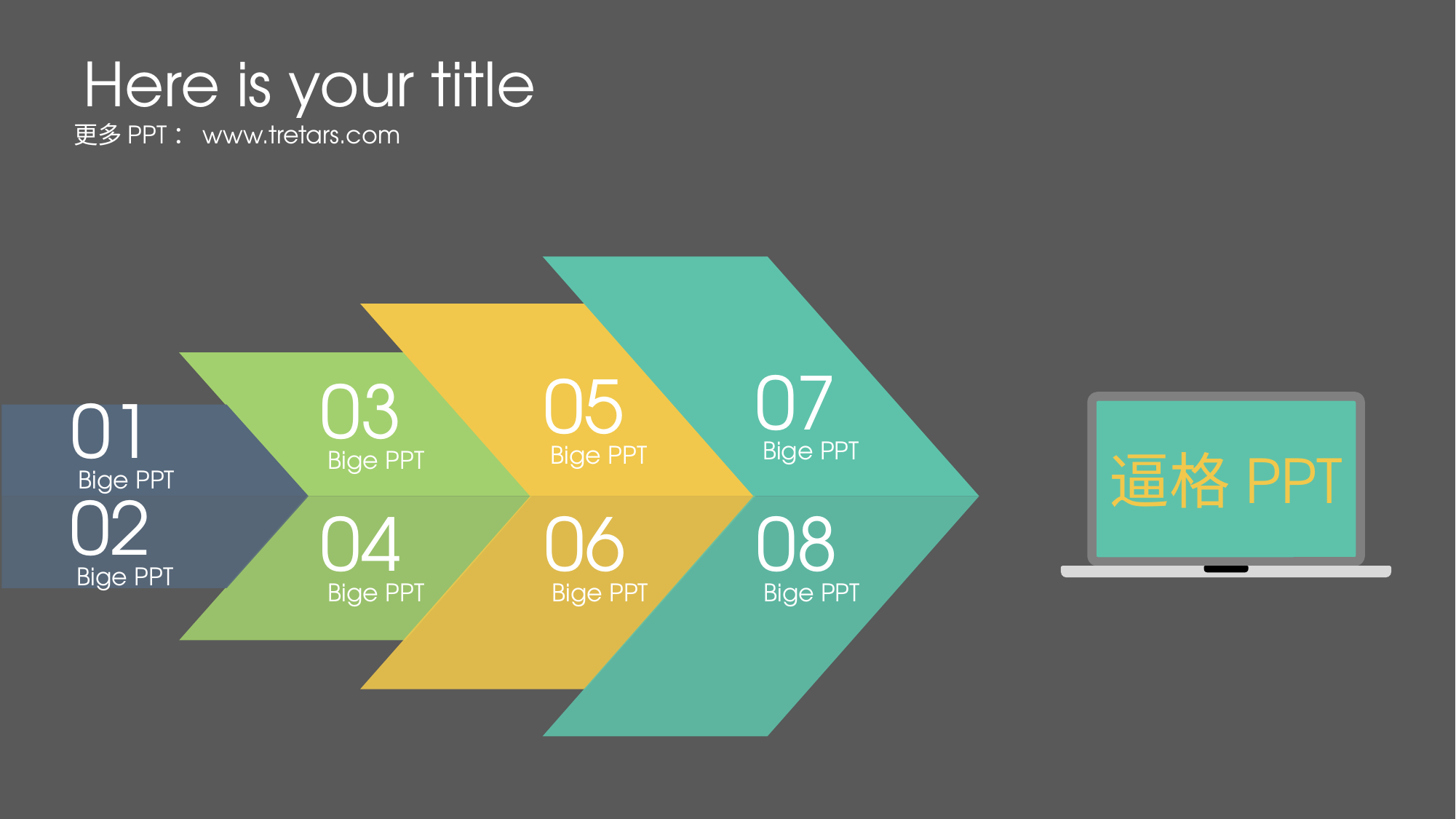

Here is your title
更多PPT：www.tretars.com

07
Bige PPT

05
Bige PPT

03
Bige PPT
01

Bige PPT

逼格PPT
Here is your points
02

Bige PPT
04

Bige PPT
06

Bige PPT
08

Bige PPT